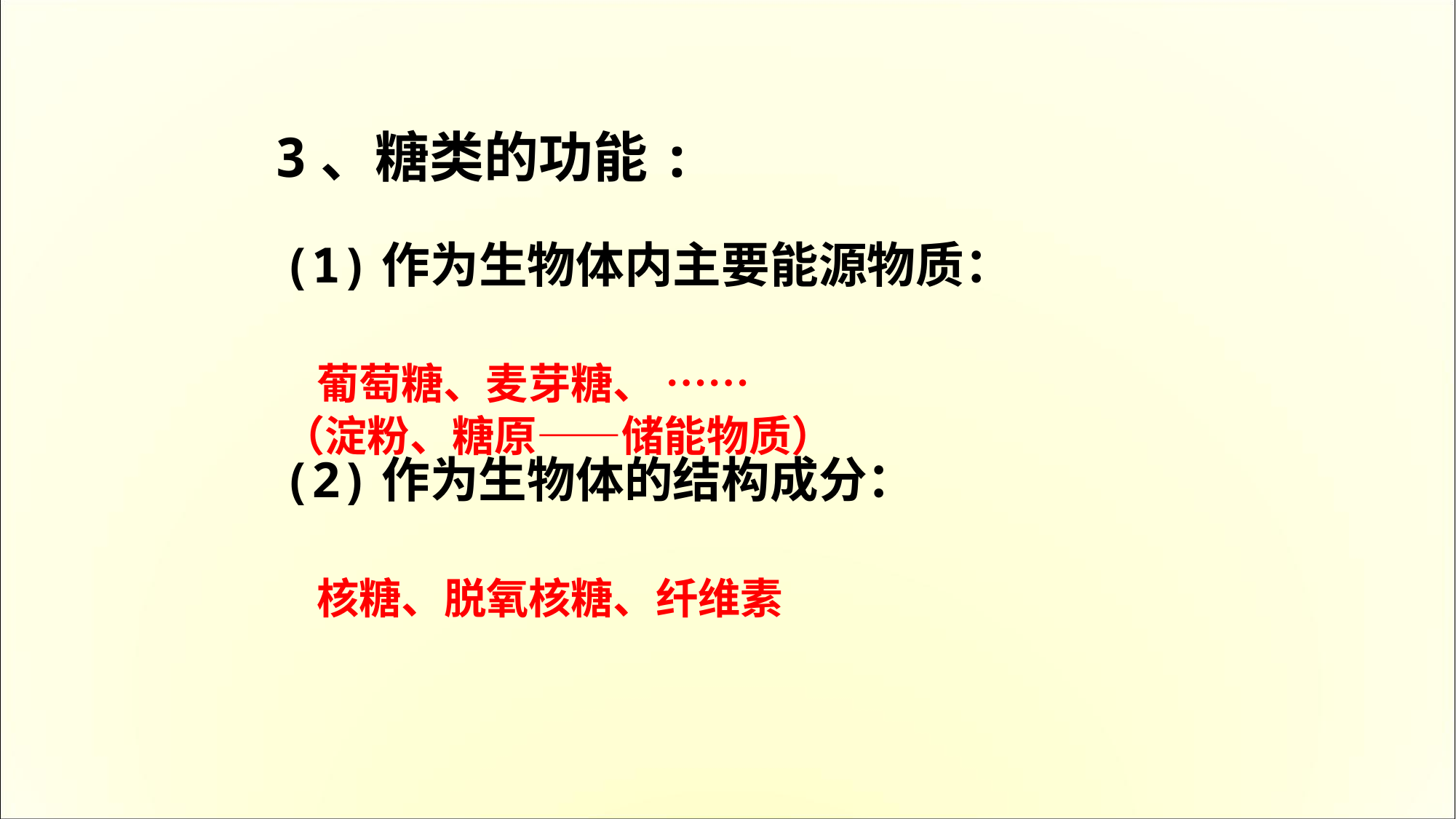

3、糖类的功能:

(1)作为生物体内主要能源物质：

  葡萄糖、麦芽糖、 ……
（淀粉、糖原——储能物质）
(2)作为生物体的结构成分：

  核糖、脱氧核糖、纤维素